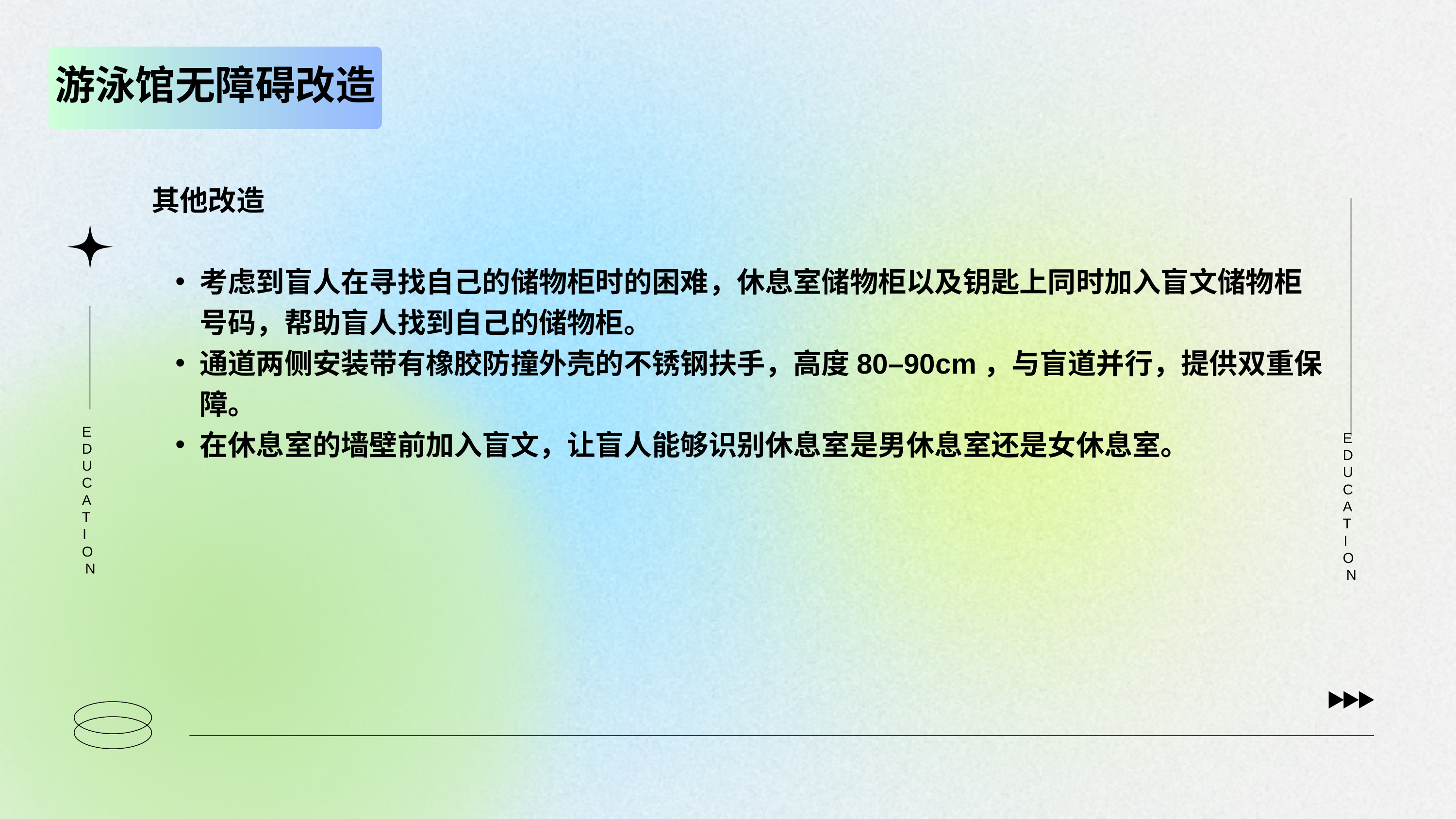

游泳馆无障碍改造
其他改造

考虑到盲人在寻找自己的储物柜时的困难，休息室储物柜以及钥匙上同时加入盲文储物柜号码，帮助盲人找到自己的储物柜。
通道两侧安装带有橡胶防撞外壳的不锈钢扶手，高度80–90cm，与盲道并行，提供双重保障。
在休息室的墙壁前加入盲文，让盲人能够识别休息室是男休息室还是女休息室。

EDUCATION
EDUCATION